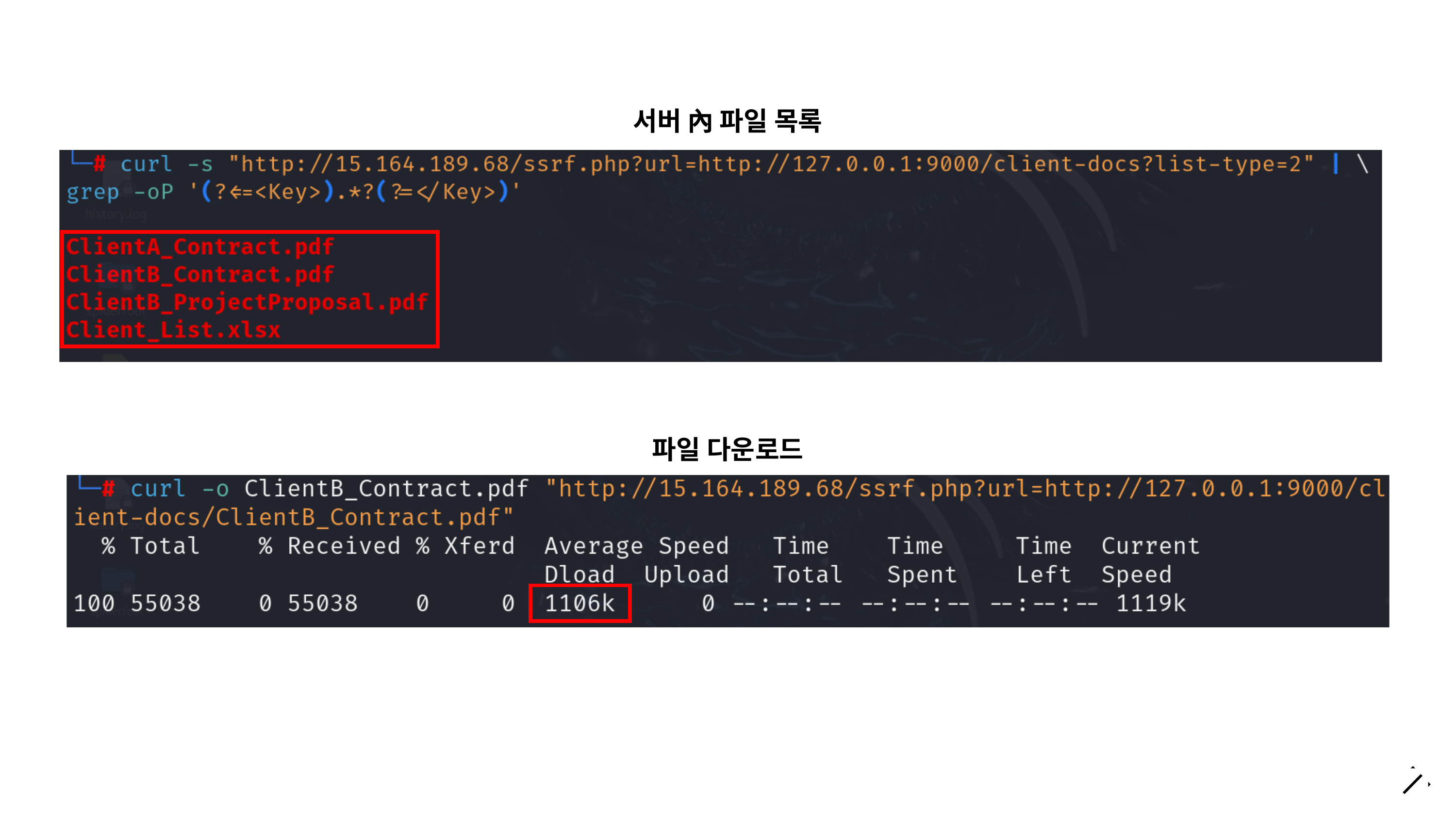

chapter 03
서버 內 파일 목록

파일 다운로드